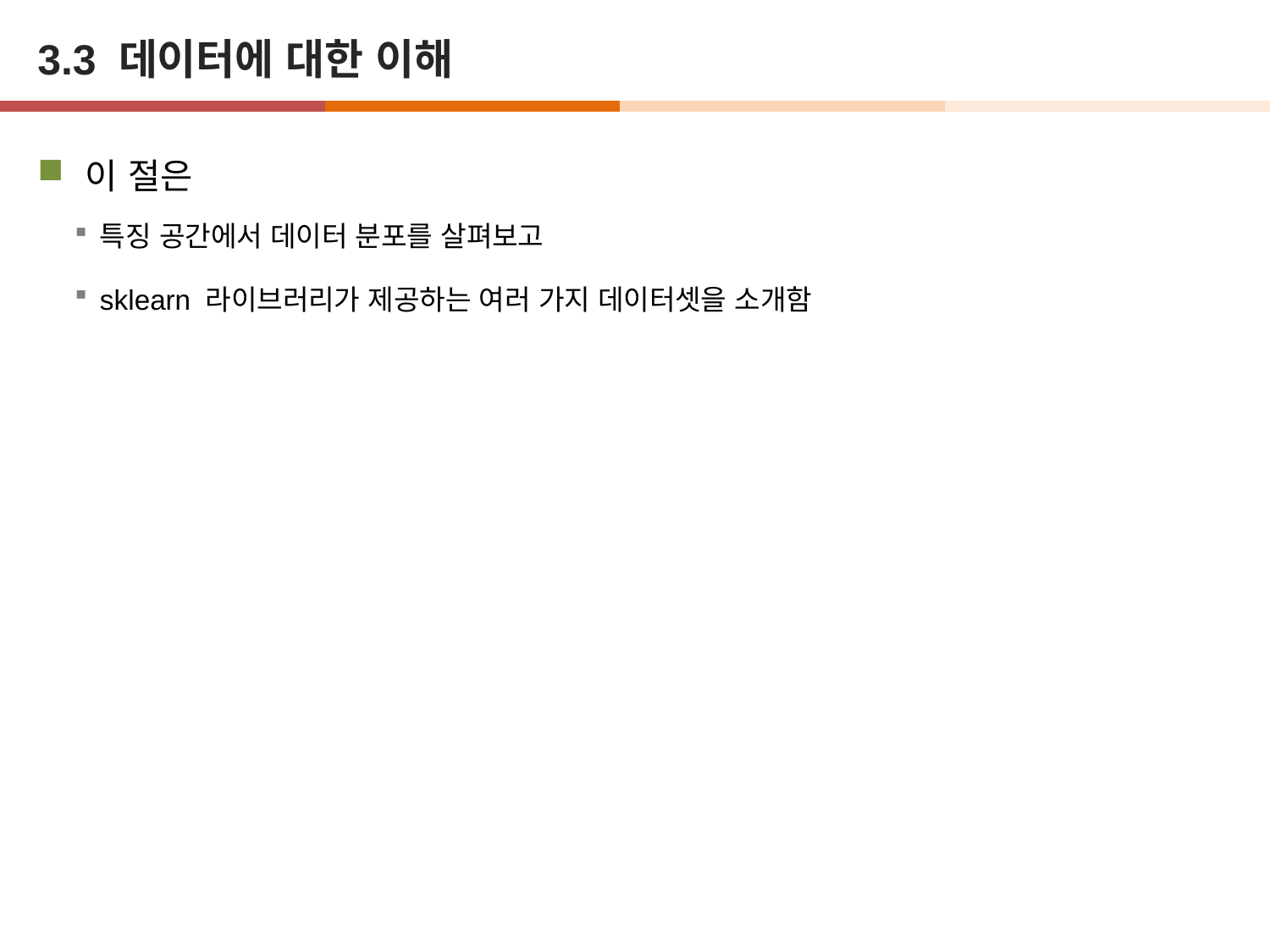

# 3.3 데이터에 대한 이해
이 절은
특징 공간에서 데이터 분포를 살펴보고
sklearn 라이브러리가 제공하는 여러 가지 데이터셋을 소개함